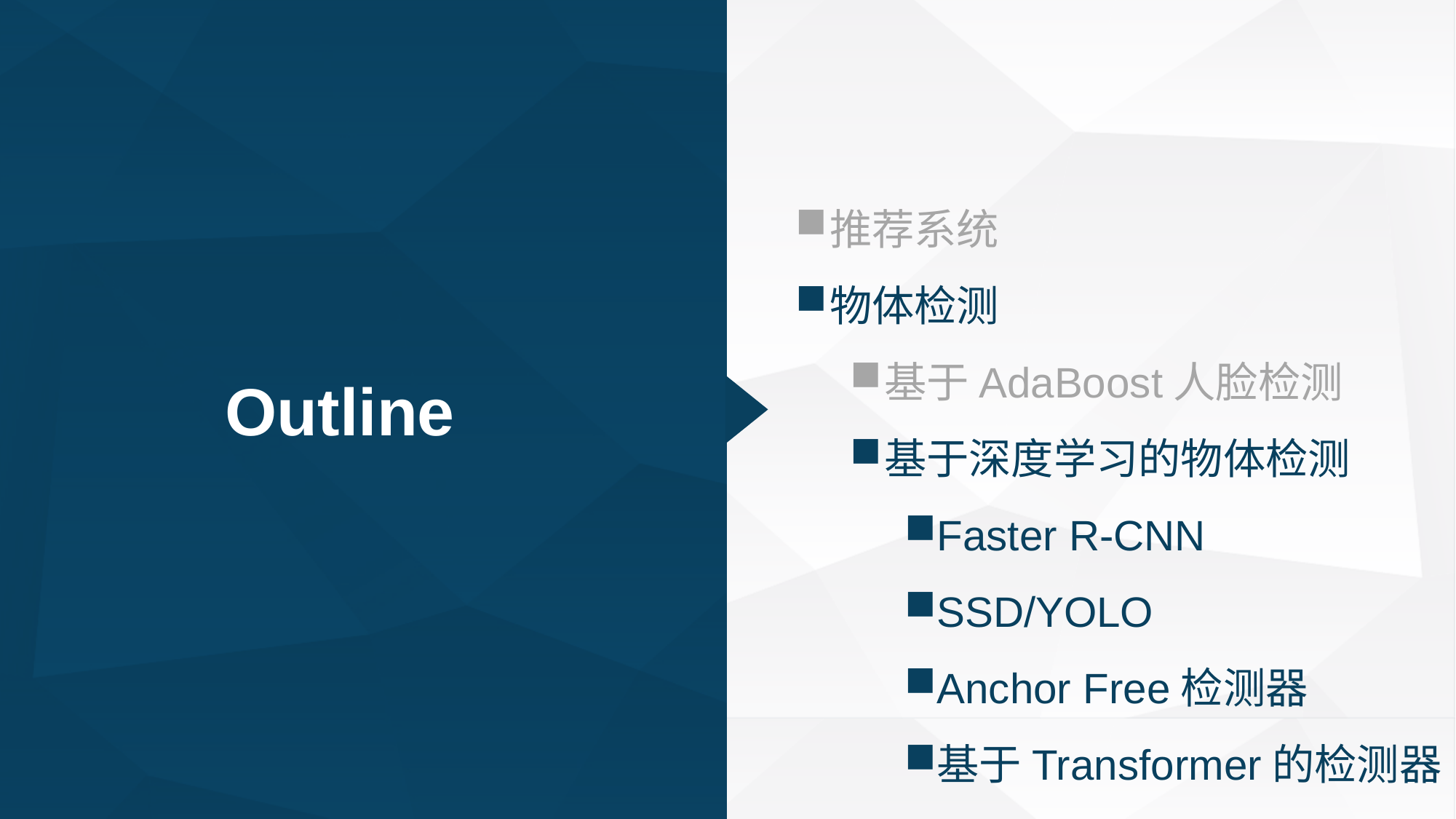

推荐系统
物体检测
基于AdaBoost人脸检测
基于深度学习的物体检测
Faster R-CNN
SSD/YOLO
Anchor Free检测器
基于Transformer的检测器
Outline